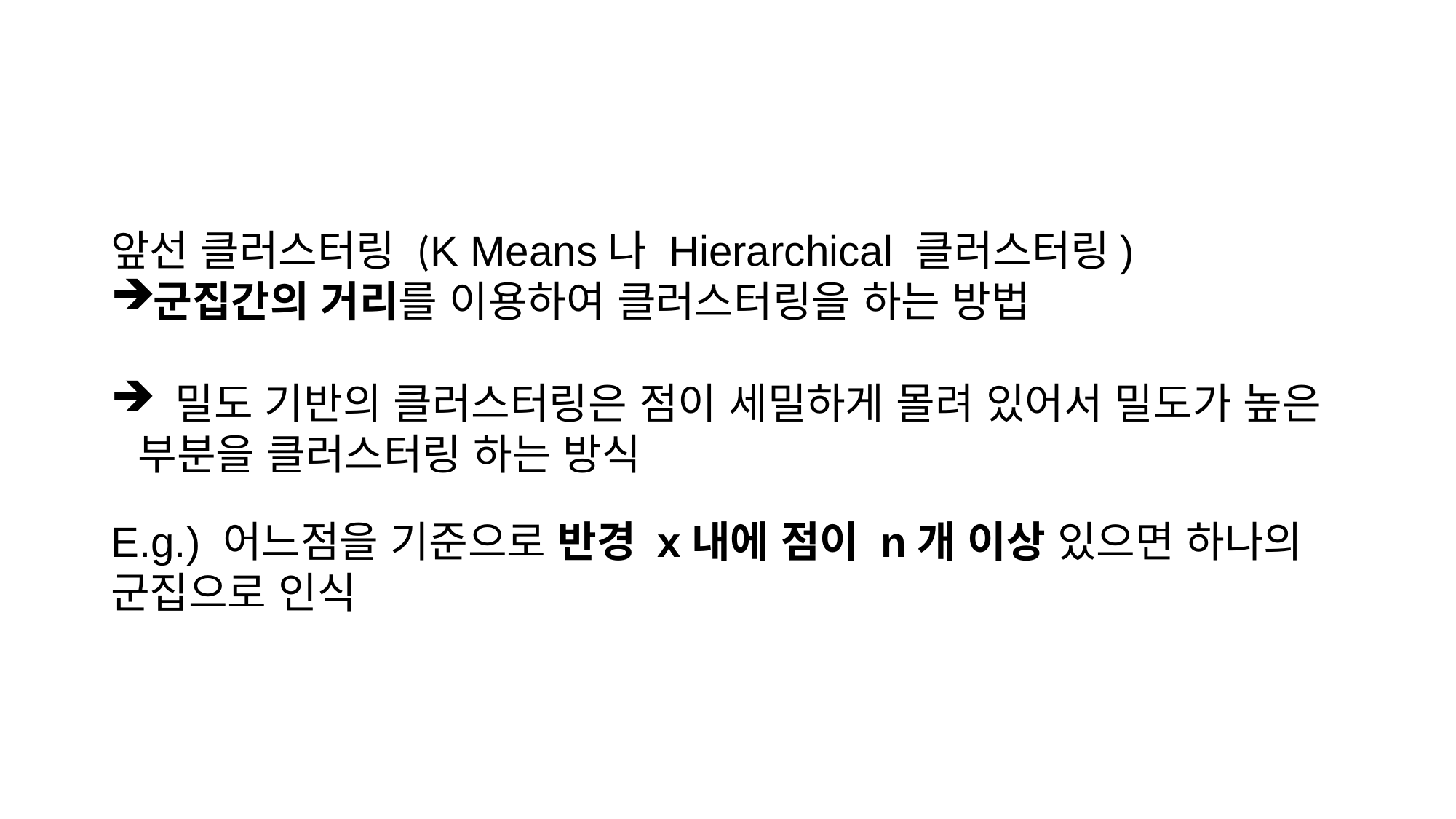

#
앞선 클러스터링 (K Means나 Hierarchical 클러스터링)
군집간의 거리를 이용하여 클러스터링을 하는 방법

 밀도 기반의 클러스터링은 점이 세밀하게 몰려 있어서 밀도가 높은 부분을 클러스터링 하는 방식

E.g.) 어느점을 기준으로 반경 x내에 점이 n개 이상 있으면 하나의 군집으로 인식